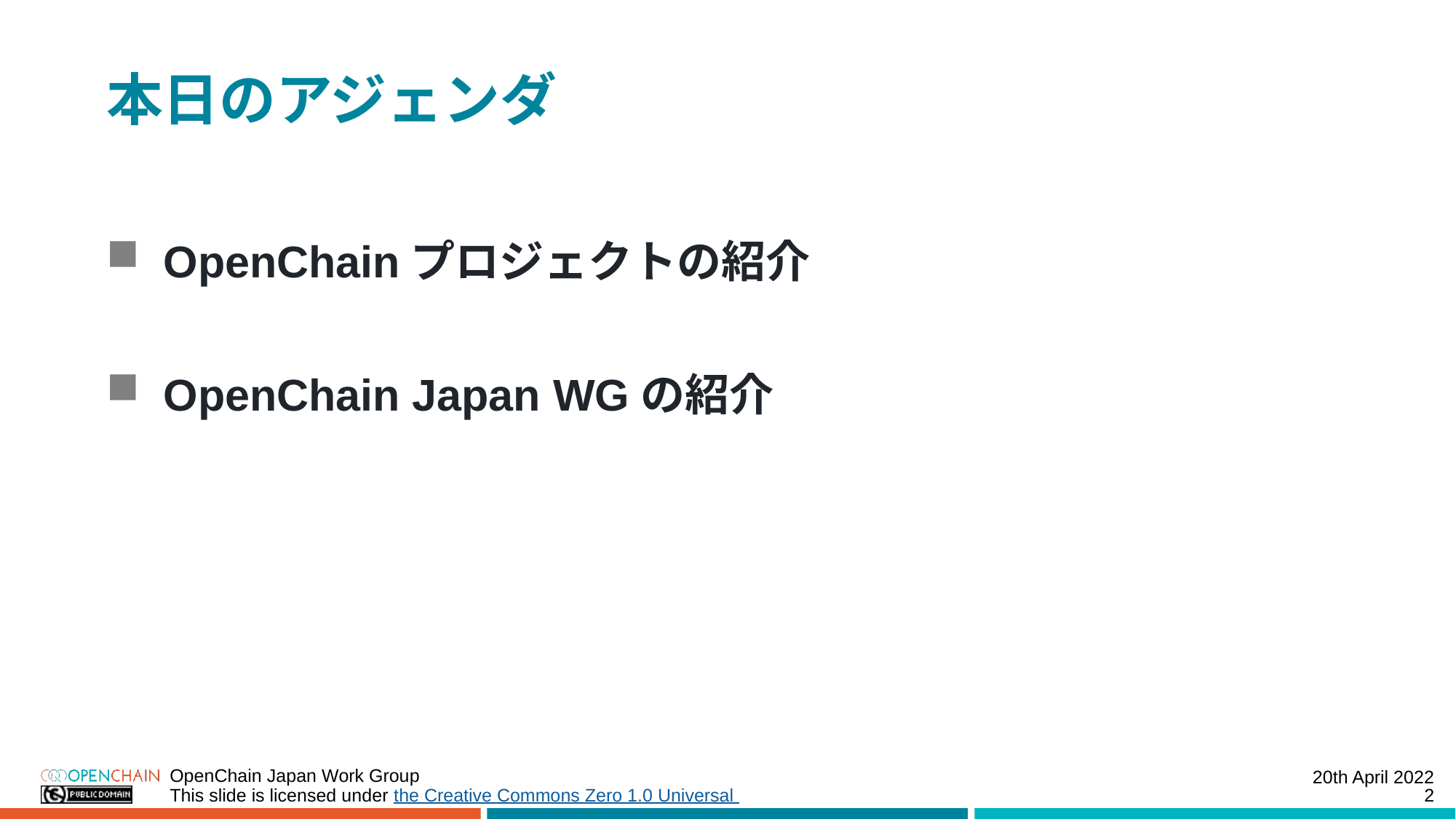

# 本日のアジェンダ
OpenChainプロジェクトの紹介

OpenChain Japan WGの紹介
20th April 2022
OpenChain Japan Work Group
2